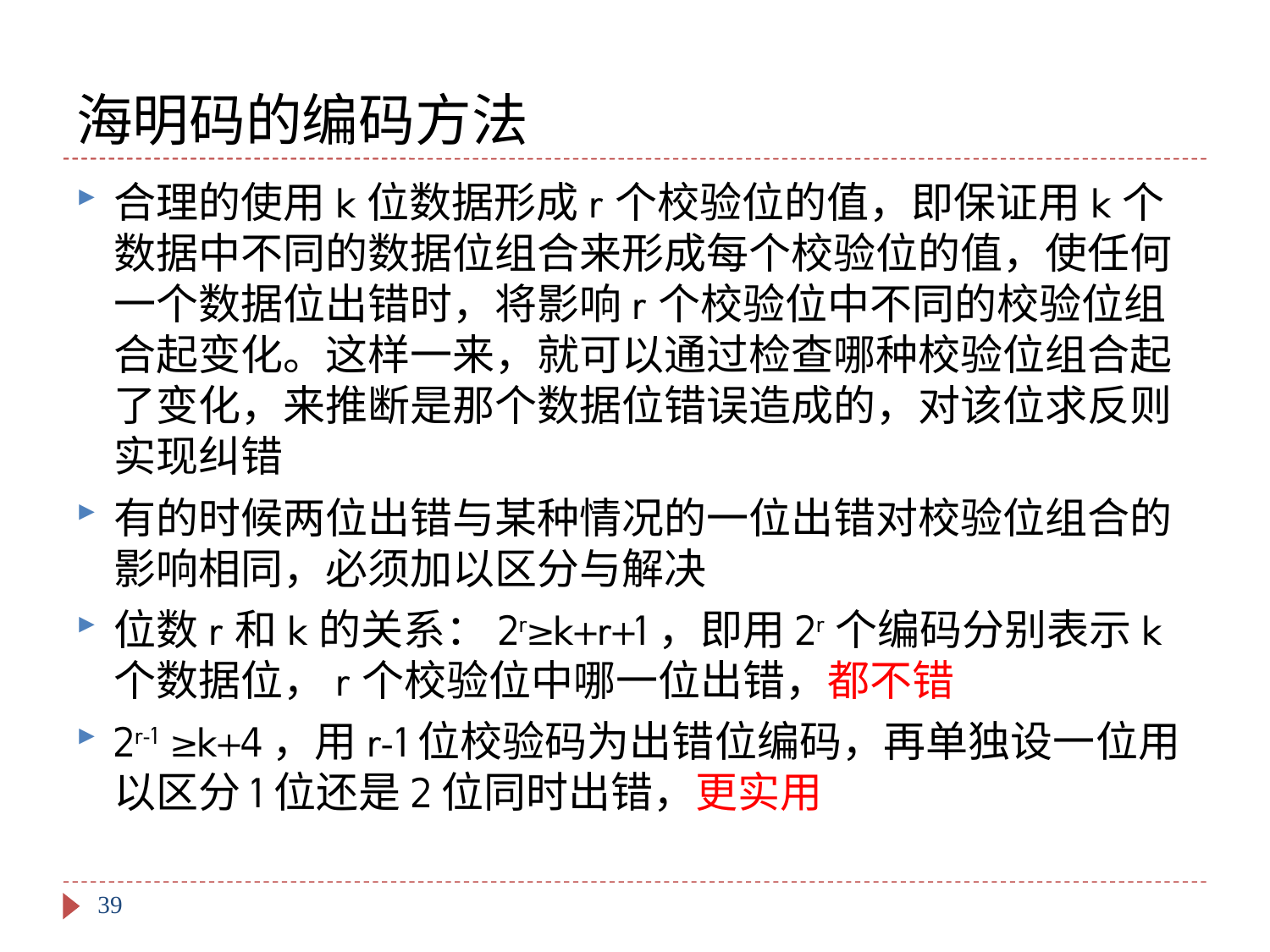

# 海明码的编码方法
合理的使用k位数据形成r个校验位的值，即保证用k个数据中不同的数据位组合来形成每个校验位的值，使任何一个数据位出错时，将影响r个校验位中不同的校验位组合起变化。这样一来，就可以通过检查哪种校验位组合起了变化，来推断是那个数据位错误造成的，对该位求反则实现纠错
有的时候两位出错与某种情况的一位出错对校验位组合的影响相同，必须加以区分与解决
位数r和k的关系：2r≥k+r+1，即用2r个编码分别表示k个数据位，r个校验位中哪一位出错，都不错
2r-1 ≥k+4，用r-1位校验码为出错位编码，再单独设一位用以区分1位还是2位同时出错，更实用
39